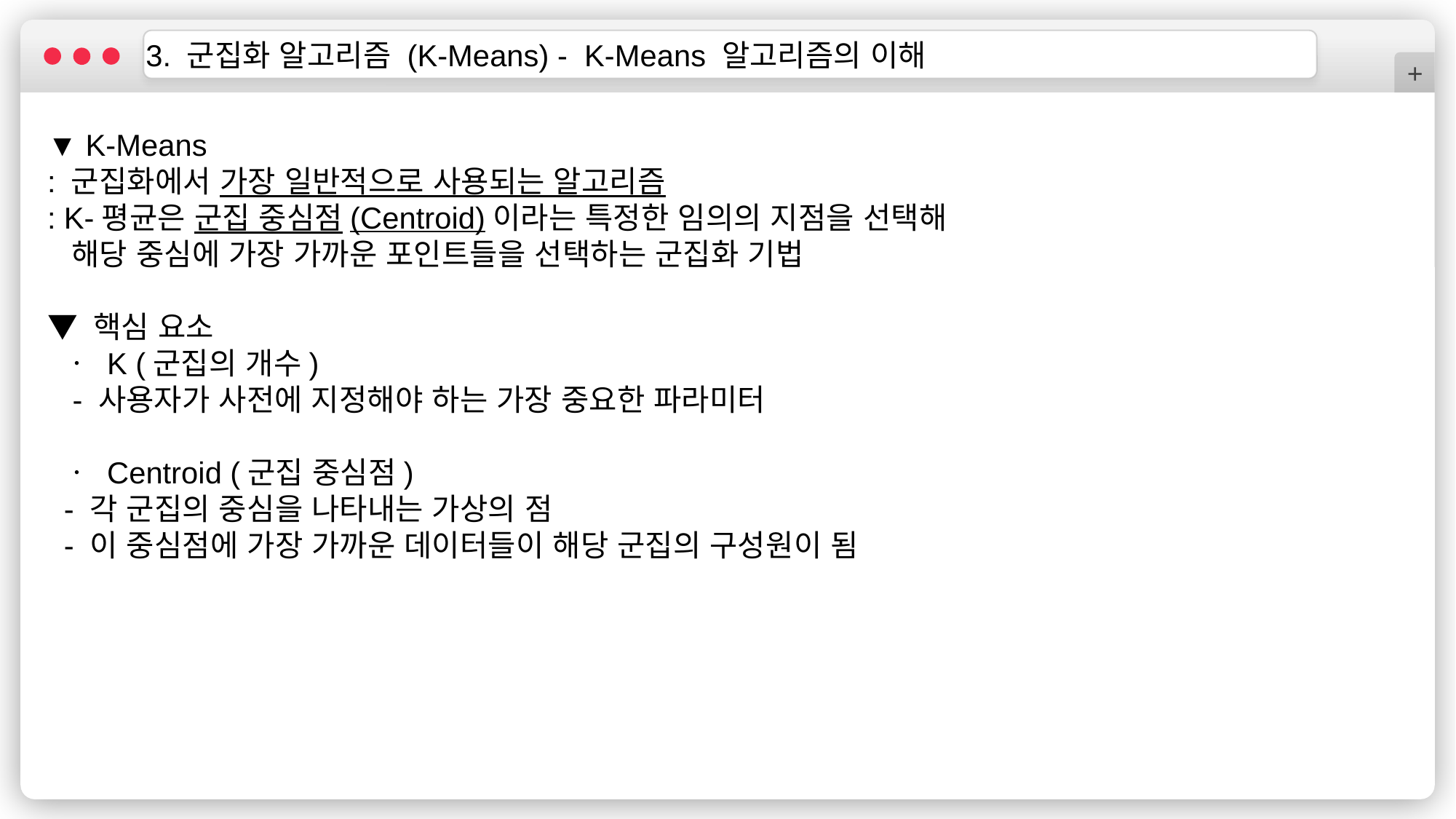

3. 군집화 알고리즘 (K-Means) -  K-Means 알고리즘의 이해

+
▼ K-Means
: 군집화에서 가장 일반적으로 사용되는 알고리즘
: K-평균은 군집 중심점(Centroid)이라는 특정한 임의의 지점을 선택해
  해당 중심에 가장 가까운 포인트들을 선택하는 군집화 기법

▼ 핵심 요소
 ㆍ K (군집의 개수)
   - 사용자가 사전에 지정해야 하는 가장 중요한 파라미터

 ㆍ Centroid (군집 중심점)
  - 각 군집의 중심을 나타내는 가상의 점
  - 이 중심점에 가장 가까운 데이터들이 해당 군집의 구성원이 됨